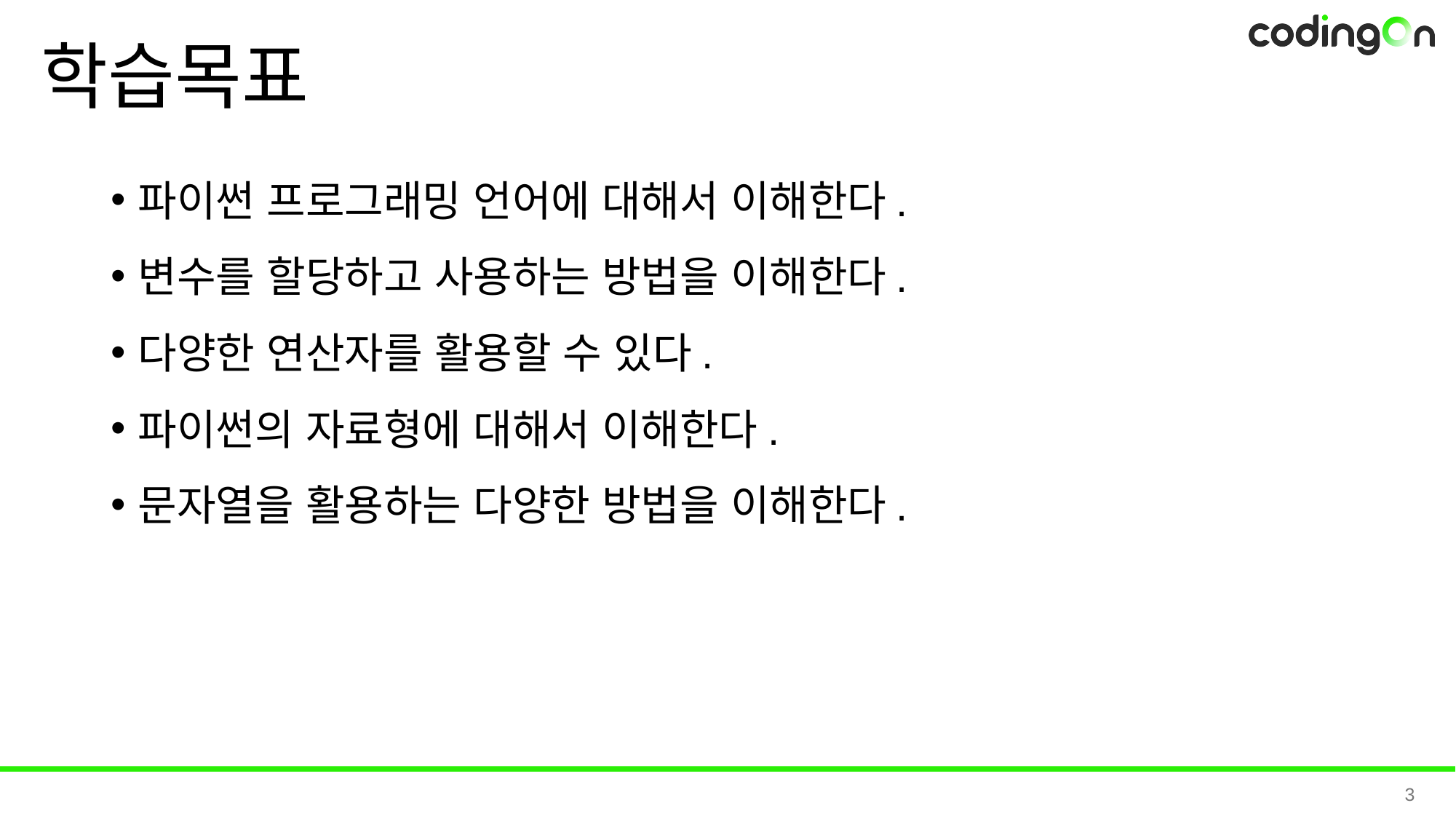

# 학습목표
파이썬 프로그래밍 언어에 대해서 이해한다.
변수를 할당하고 사용하는 방법을 이해한다.
다양한 연산자를 활용할 수 있다.
파이썬의 자료형에 대해서 이해한다.
문자열을 활용하는 다양한 방법을 이해한다.
3